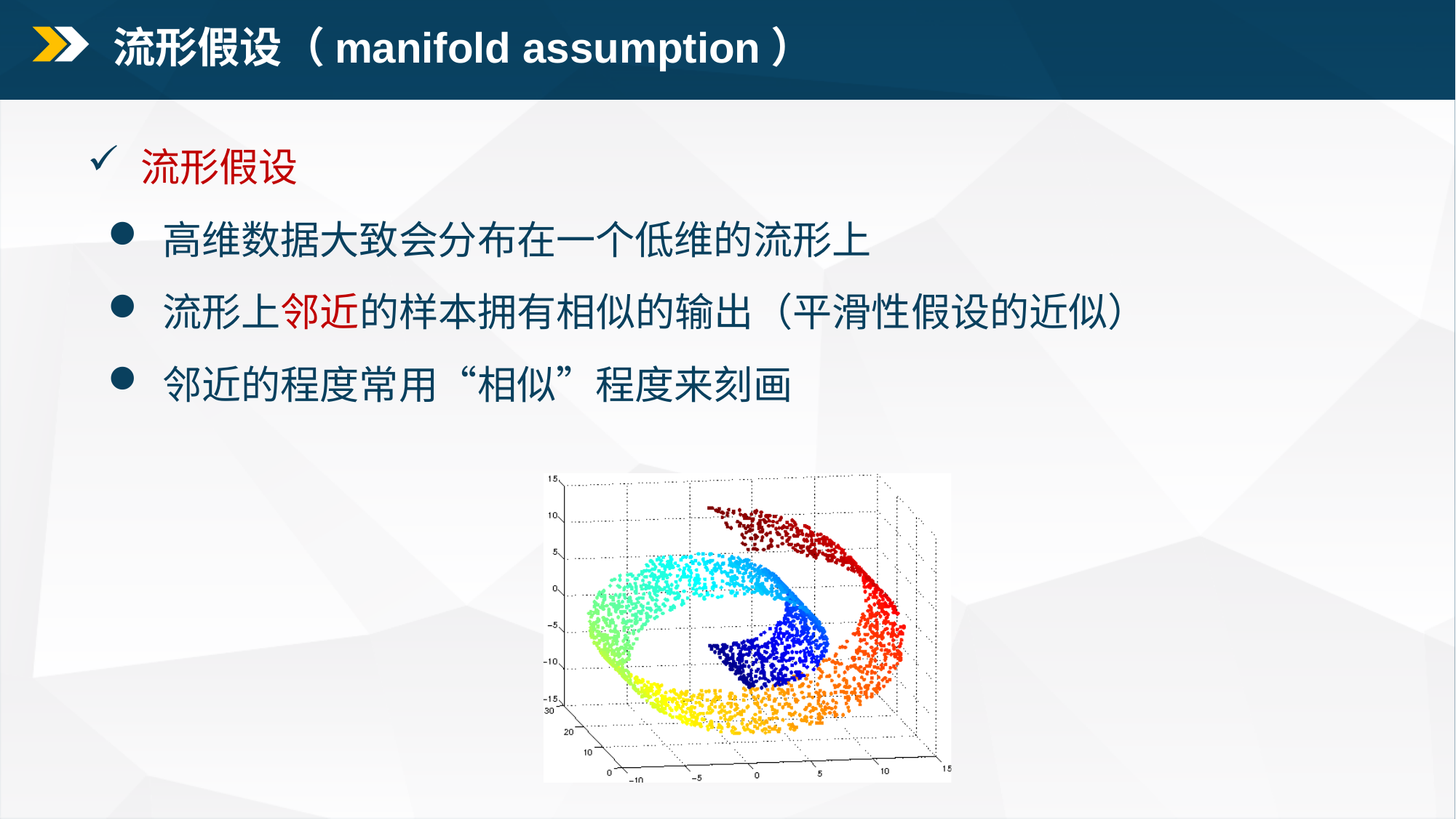

流形假设（manifold assumption）
流形假设
高维数据大致会分布在一个低维的流形上
流形上邻近的样本拥有相似的输出（平滑性假设的近似）
邻近的程度常用“相似”程度来刻画